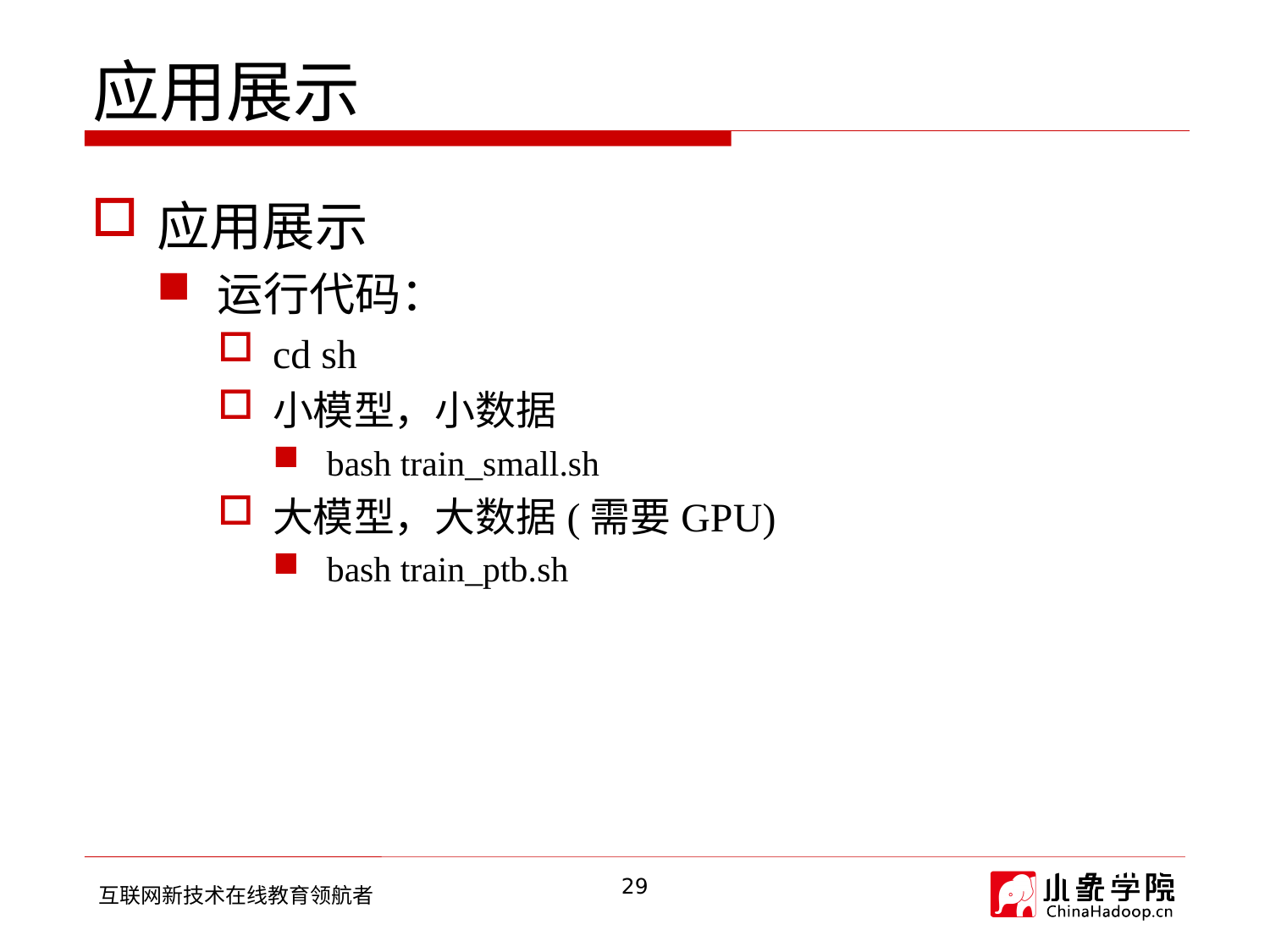

# 应用展示
应用展示
运行代码：
cd sh
小模型，小数据
bash train_small.sh
大模型，大数据(需要GPU)
bash train_ptb.sh
29